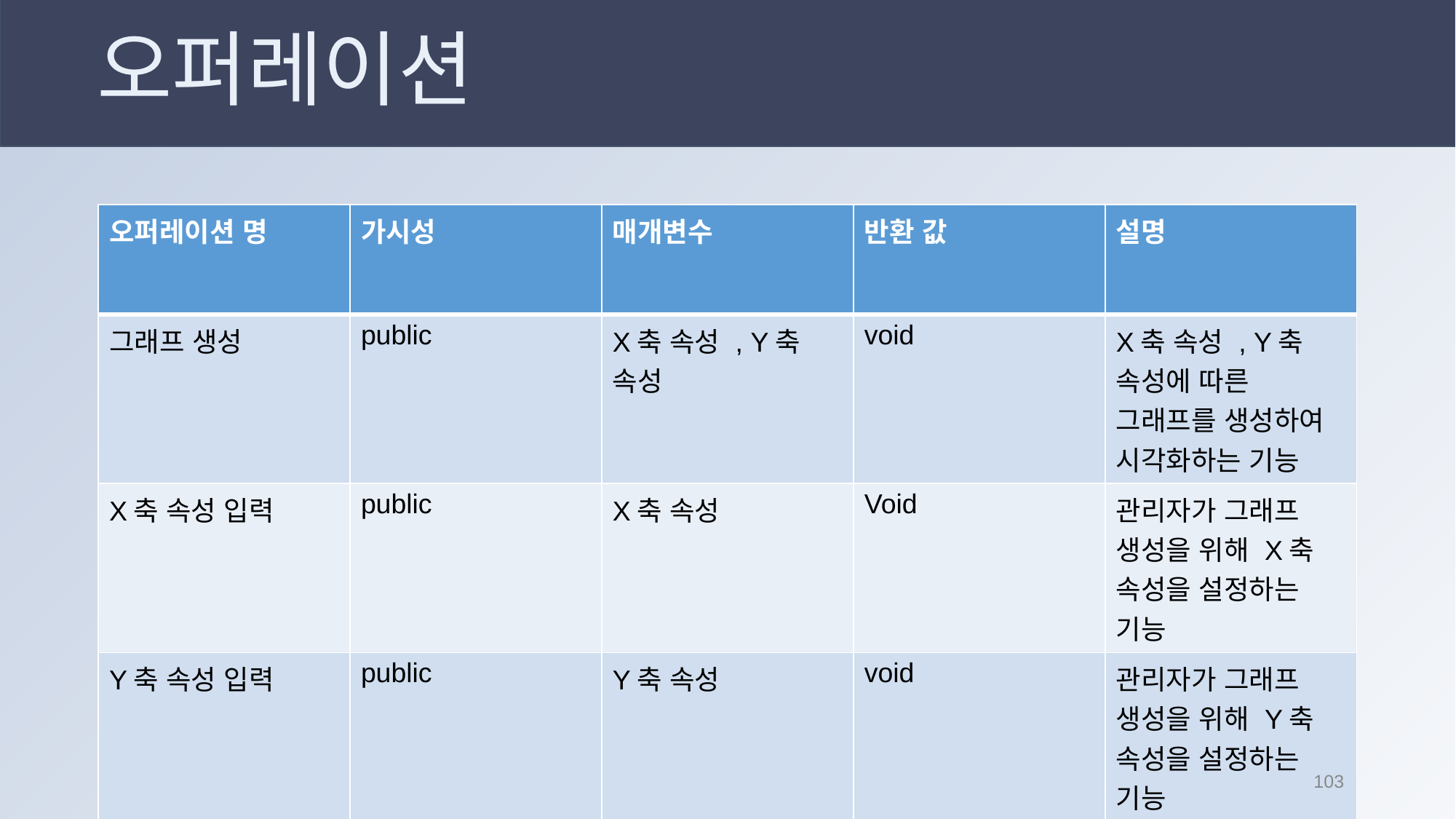

오퍼레이션

| 오퍼레이션 명 | 가시성 | 매개변수 | 반환 값 | 설명 |
| --- | --- | --- | --- | --- |
| 그래프 생성 | public | X축 속성 , Y축 속성 | void | X축 속성 , Y축 속성에 따른 그래프를 생성하여 시각화하는 기능 |
| X축 속성 입력 | public | X축 속성 | Void | 관리자가 그래프 생성을 위해 X축 속성을 설정하는 기능 |
| Y축 속성 입력 | public | Y축 속성 | void | 관리자가 그래프 생성을 위해 Y축 속성을 설정하는 기능 |
103